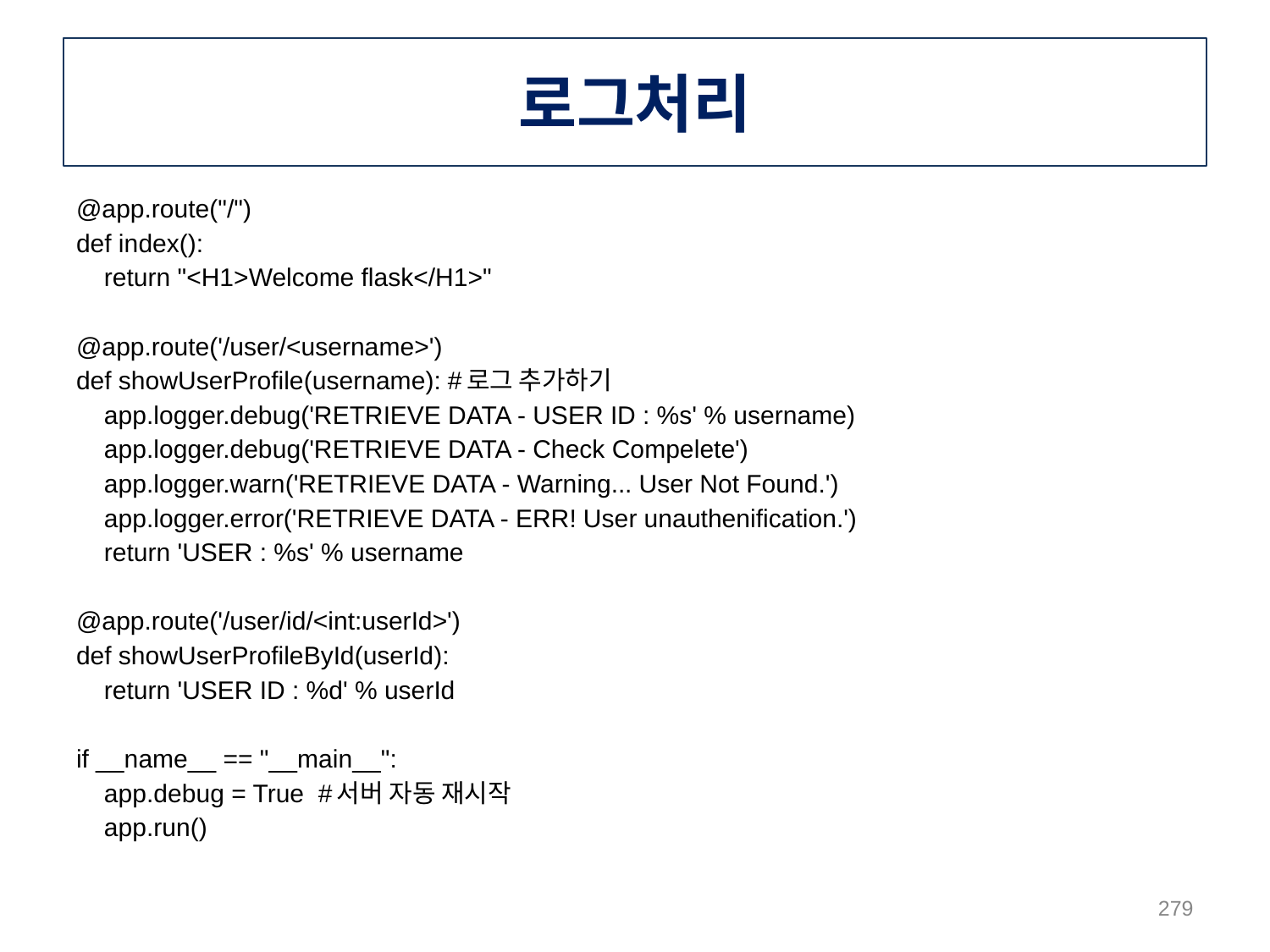

# 로그처리
@app.route("/")
def index():
    return "<H1>Welcome flask</H1>"

@app.route('/user/<username>')
def showUserProfile(username): #로그 추가하기
    app.logger.debug('RETRIEVE DATA - USER ID : %s' % username)
    app.logger.debug('RETRIEVE DATA - Check Compelete')
    app.logger.warn('RETRIEVE DATA - Warning... User Not Found.')
    app.logger.error('RETRIEVE DATA - ERR! User unauthenification.')
    return 'USER : %s' % username

@app.route('/user/id/<int:userId>')
def showUserProfileById(userId):
    return 'USER ID : %d' % userId

if __name__ == "__main__":
    app.debug = True  #서버 자동 재시작
    app.run()
279